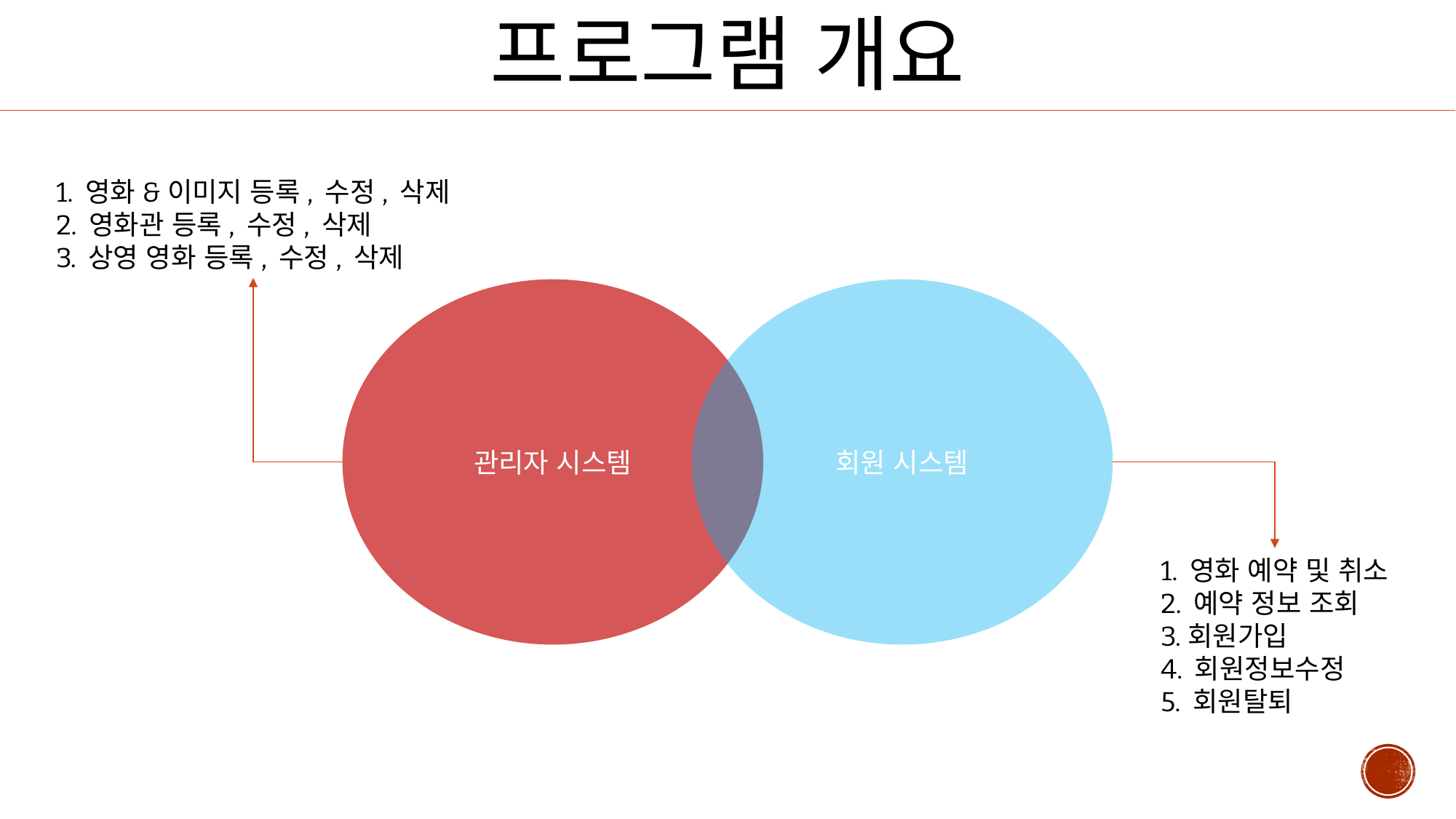

# 프로그램 개요
1. 영화&이미지 등록, 수정, 삭제
2. 영화관 등록, 수정, 삭제
3. 상영 영화 등록, 수정, 삭제
관리자 시스템
회원 시스템
1. 영화 예약 및 취소
2. 예약 정보 조회
3.회원가입
4. 회원정보수정
5. 회원탈퇴